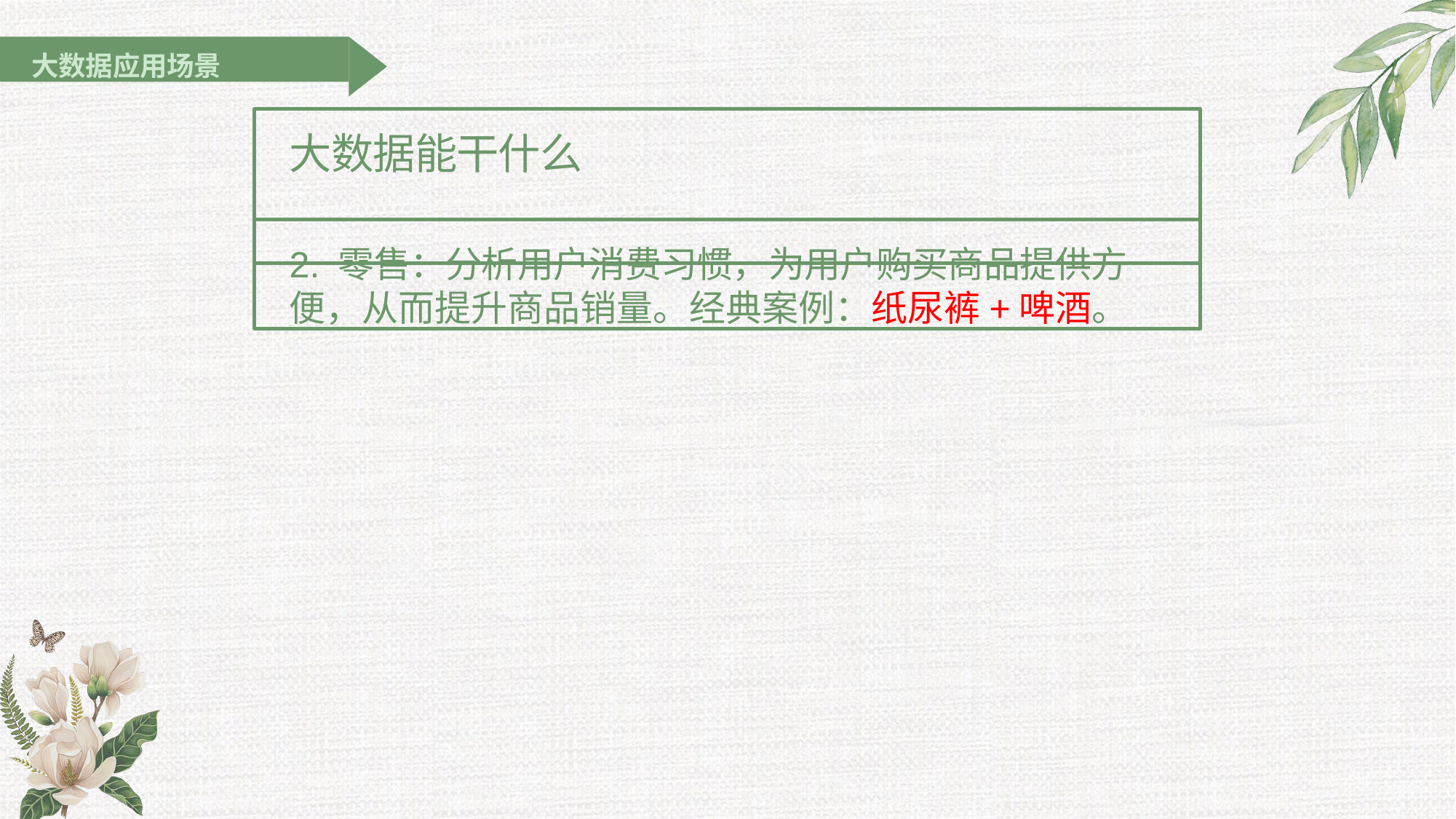

大数据应用场景
# 大数据能干什么
2. 零售：分析用户消费习惯，为用户购买商品提供方便，从而提升商品销量。经典案例：纸尿裤+啤酒。